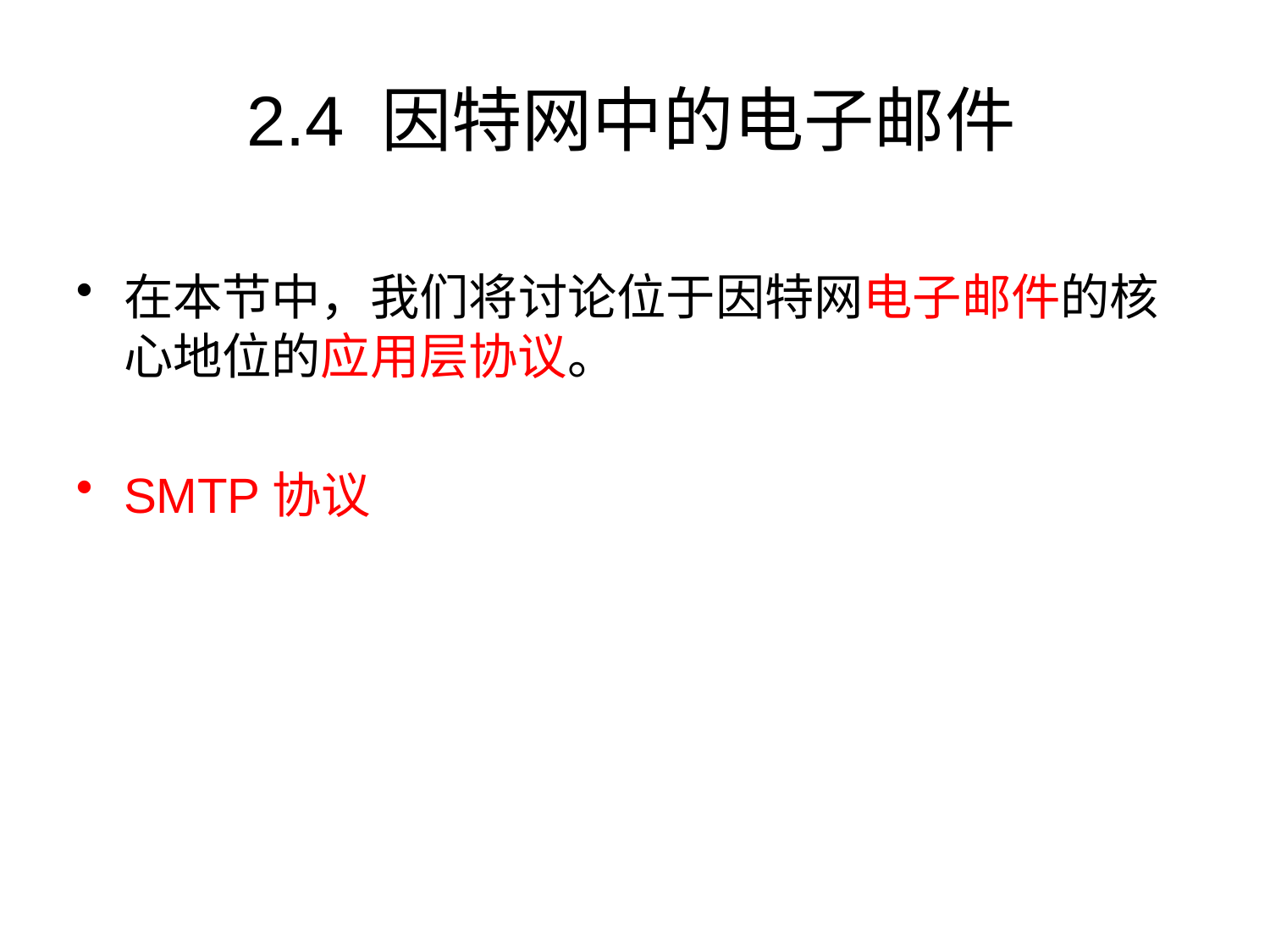

# 2.4 因特网中的电子邮件

在本节中，我们将讨论位于因特网电子邮件的核心地位的应用层协议。

SMTP协议